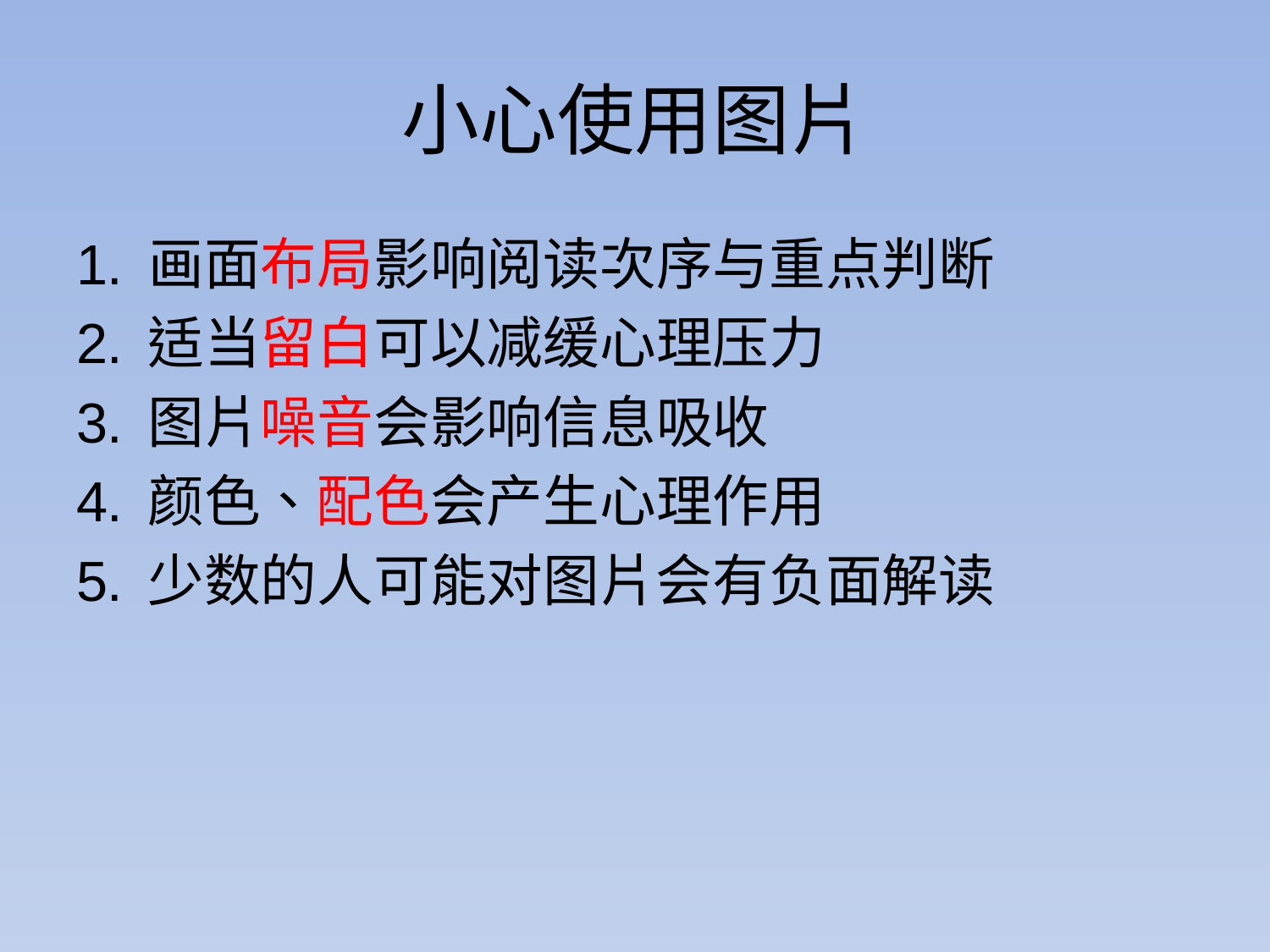

# 小心使用图片
画面布局影响阅读次序与重点判断
适当留白可以减缓心理压力
图片噪音会影响信息吸收
颜色、配色会产生心理作用
少数的人可能对图片会有负面解读